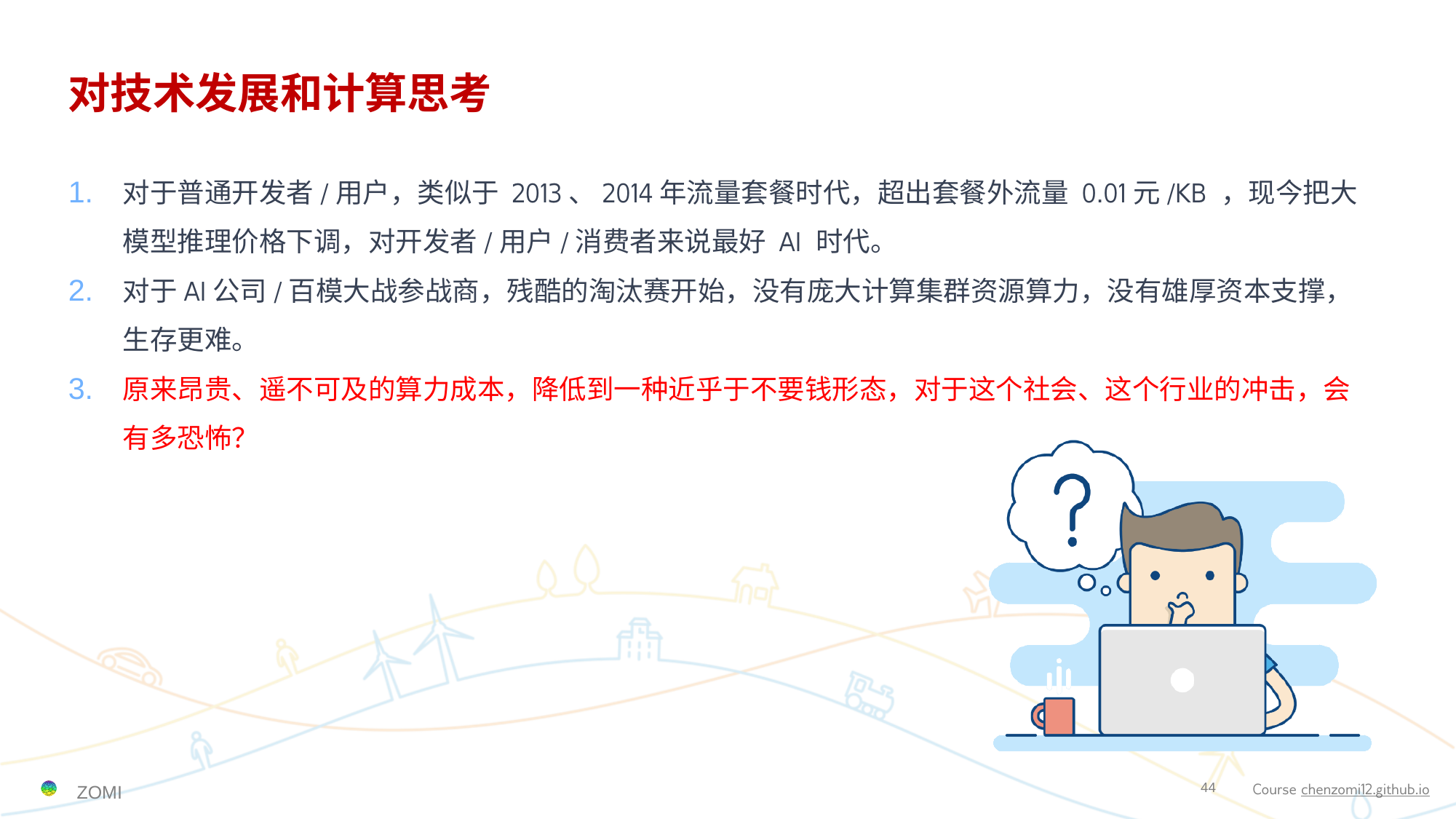

# 对技术发展和计算思考
对于普通开发者/用户，类似于 2013、2014年流量套餐时代，超出套餐外流量 0.01元/KB ，现今把大模型推理价格下调，对开发者/用户/消费者来说最好 AI 时代。
对于AI公司/百模大战参战商，残酷的淘汰赛开始，没有庞大计算集群资源算力，没有雄厚资本支撑，生存更难。
原来昂贵、遥不可及的算力成本，降低到一种近乎于不要钱形态，对于这个社会、这个行业的冲击，会有多恐怖？